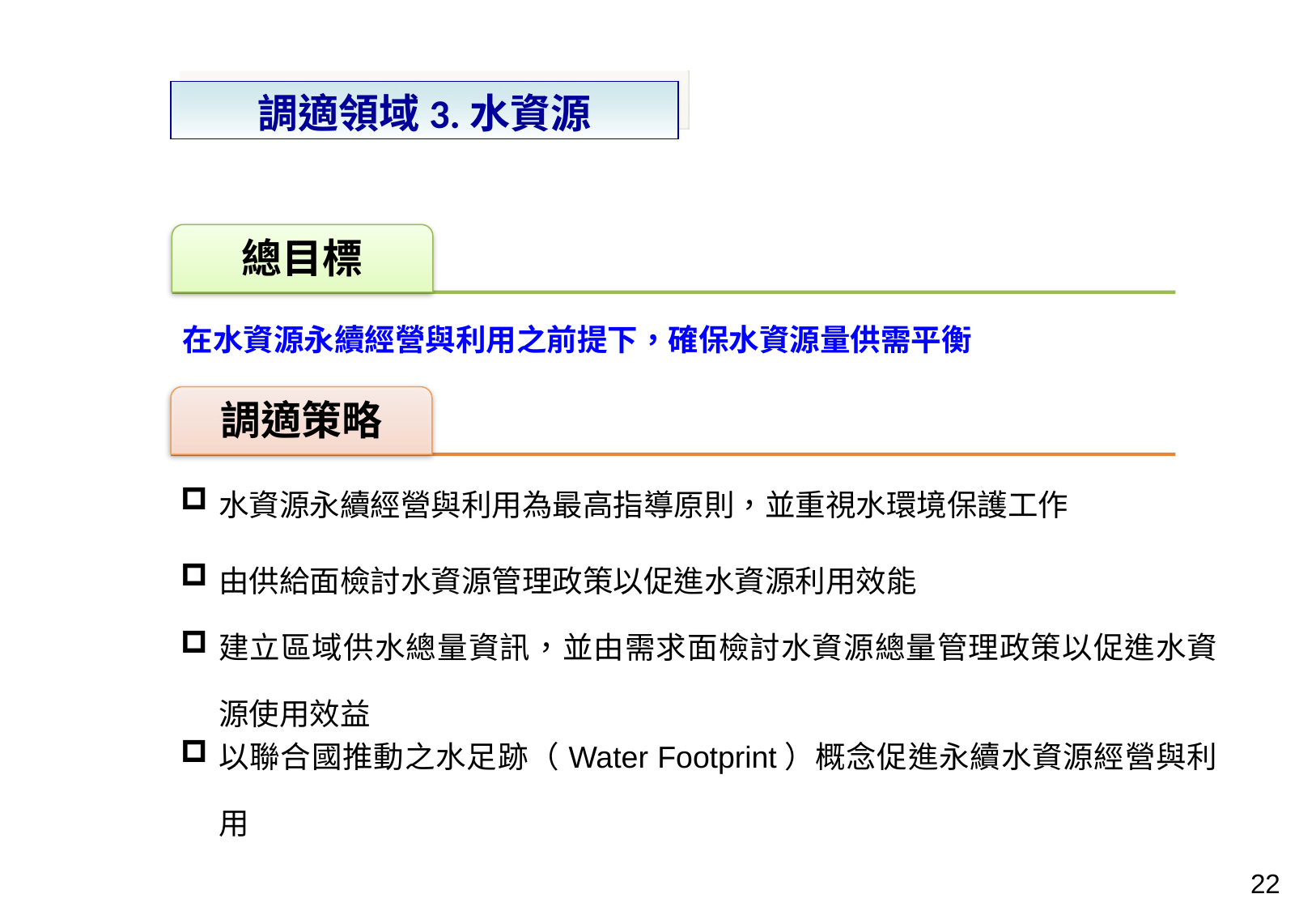

調適領域3.水資源
總目標
在水資源永續經營與利用之前提下，確保水資源量供需平衡
調適策略
| 水資源永續經營與利用為最高指導原則，並重視水環境保護工作 |
| --- |
| 由供給面檢討水資源管理政策以促進水資源利用效能 |
| 建立區域供水總量資訊，並由需求面檢討水資源總量管理政策以促進水資源使用效益 |
| 以聯合國推動之水足跡（Water Footprint）概念促進永續水資源經營與利用 |